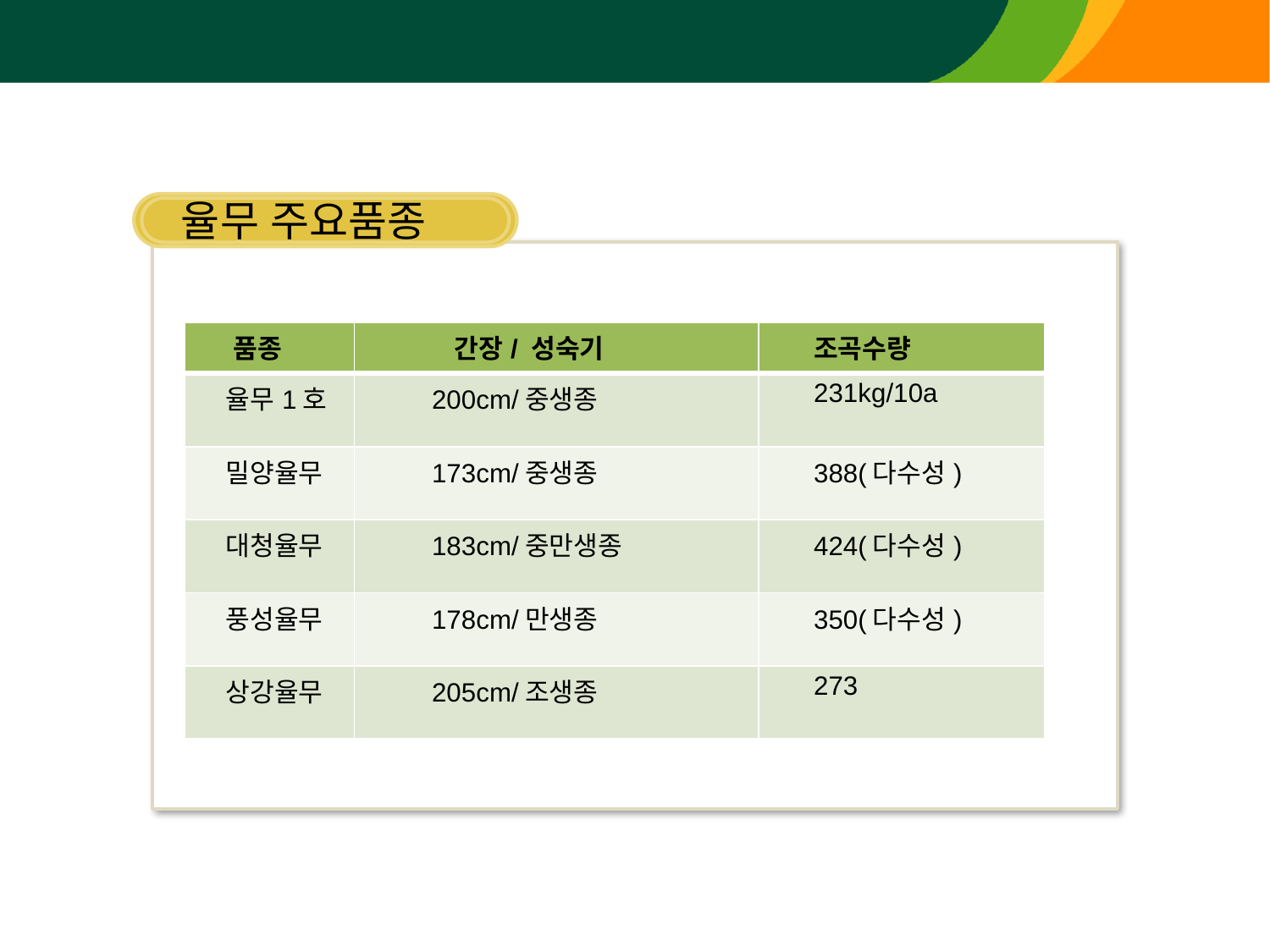

율무 주요품종

| 품종 | 간장/ 성숙기 | 조곡수량 |
| --- | --- | --- |
| 율무1호 | 200cm/중생종 | 231kg/10a |
| 밀양율무 | 173cm/중생종 | 388(다수성) |
| 대청율무 | 183cm/중만생종 | 424(다수성) |
| 풍성율무 | 178cm/만생종 | 350(다수성) |
| 상강율무 | 205cm/조생종 | 273 |